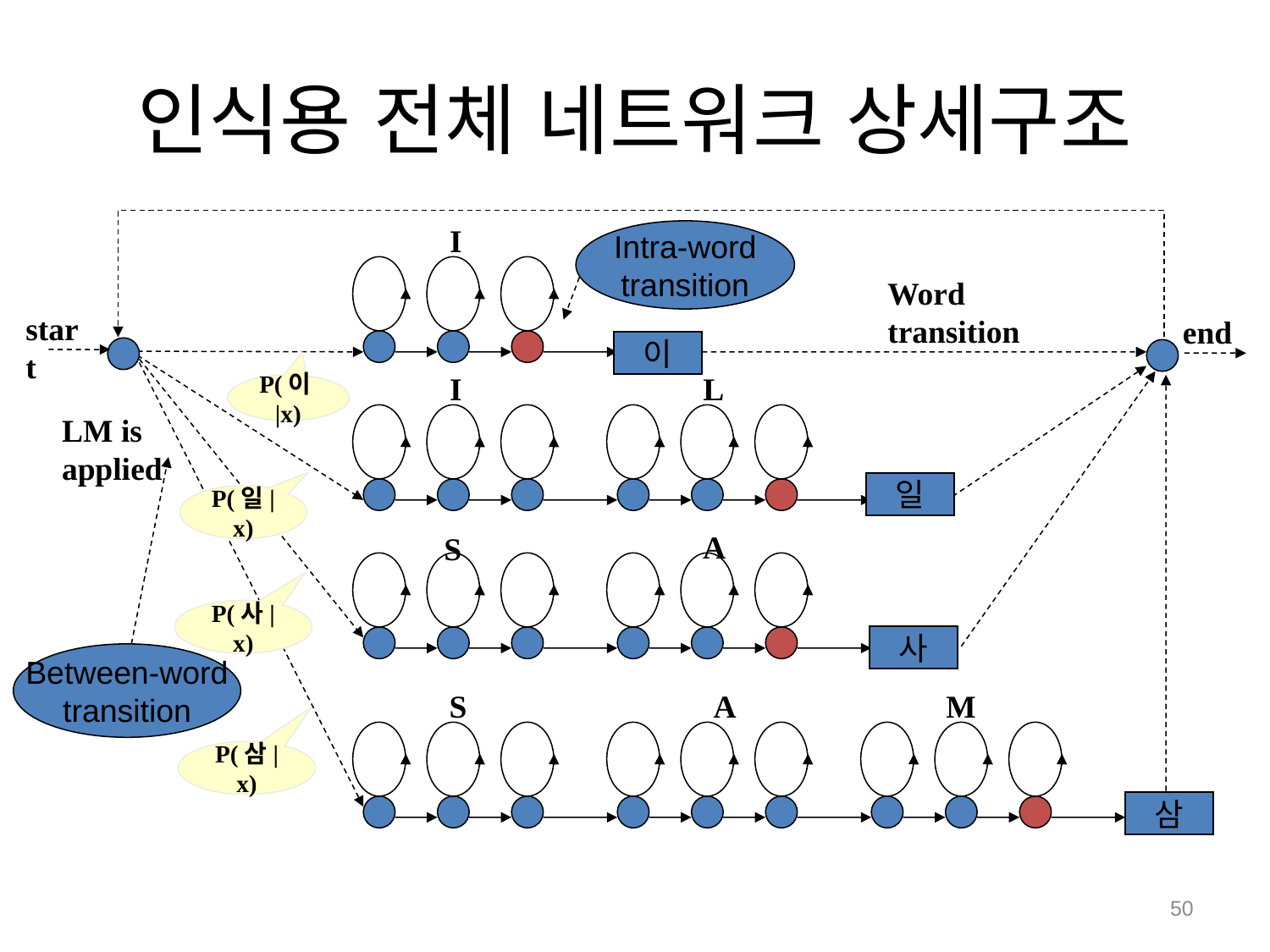

# 인식용 전체 네트워크 상세구조

I
Intra-word
transition

Word
transition

start
end
이

I
L

P(이|x)

LM is applied

일
P(일|x)
A
S

P(사|x)
사
Between-word
transition
S
A
M

P(삼|x)
삼
50